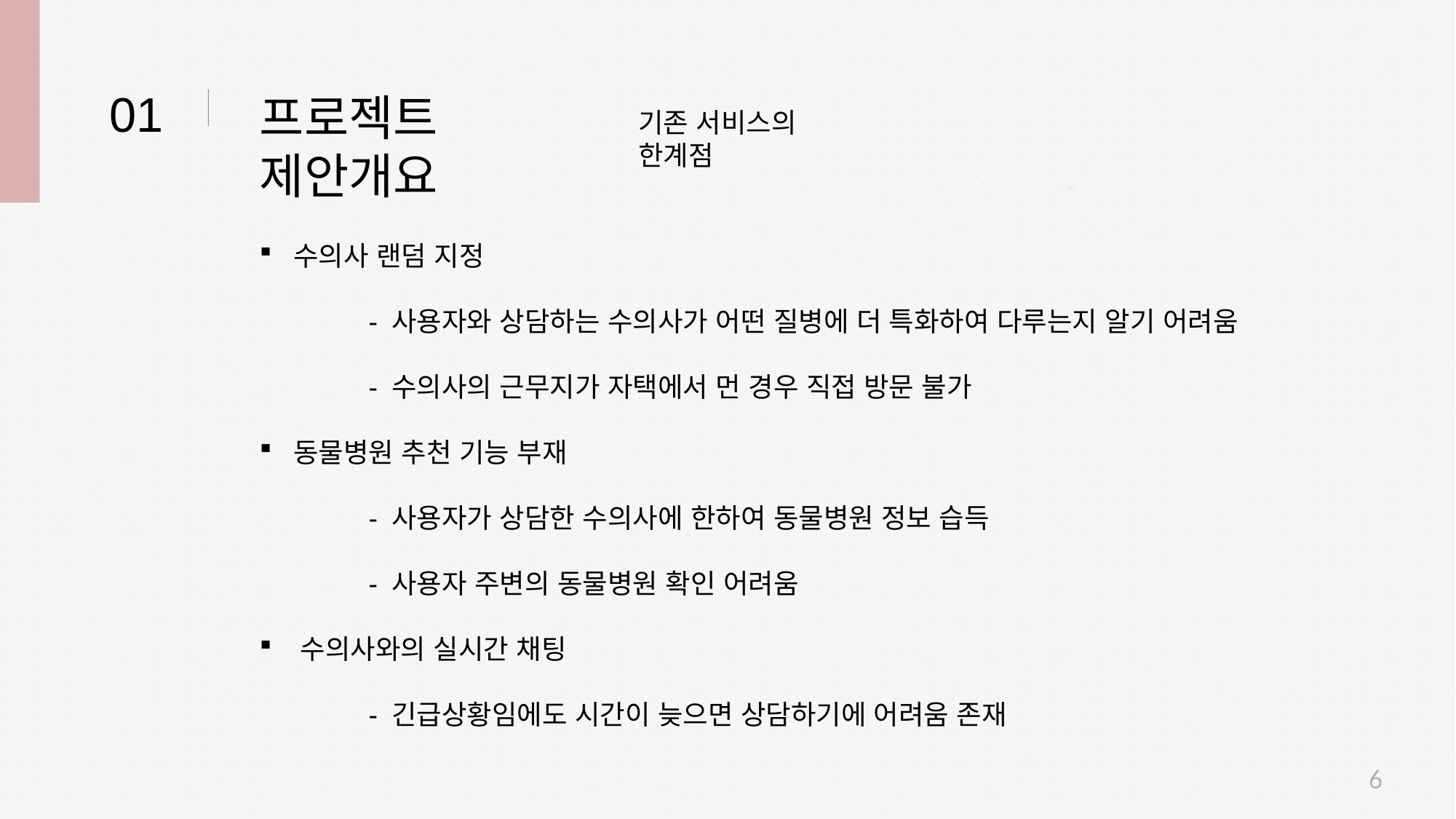

01
프로젝트 제안개요
기존 서비스의 한계점
수의사 랜덤 지정
	- 사용자와 상담하는 수의사가 어떤 질병에 더 특화하여 다루는지 알기 어려움
	- 수의사의 근무지가 자택에서 먼 경우 직접 방문 불가
동물병원 추천 기능 부재
	- 사용자가 상담한 수의사에 한하여 동물병원 정보 습득
	- 사용자 주변의 동물병원 확인 어려움
수의사와의 실시간 채팅
	- 긴급상황임에도 시간이 늦으면 상담하기에 어려움 존재
6